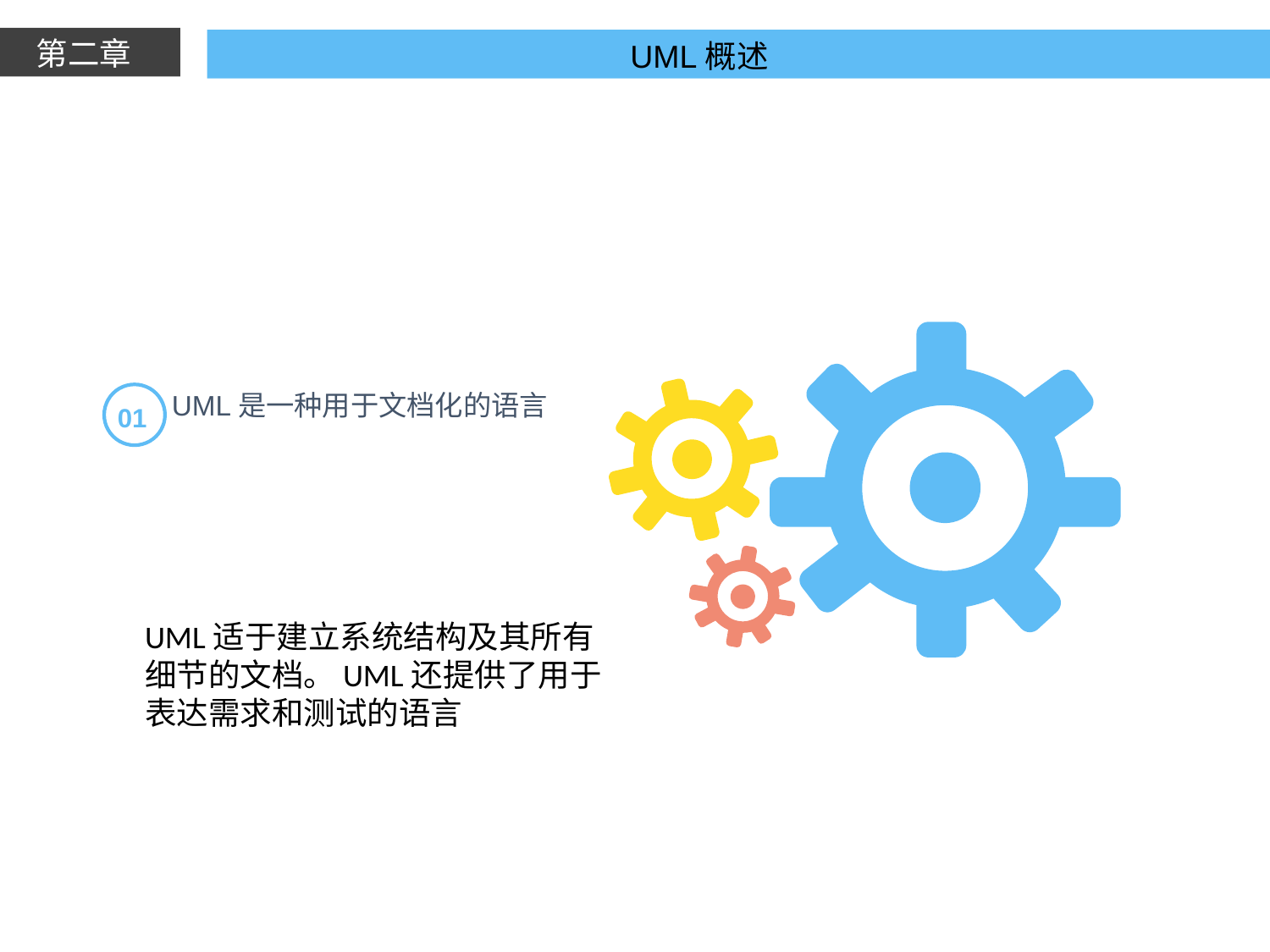

第二章

UML概述

UML是一种用于文档化的语言

01

UML适于建立系统结构及其所有细节的文档。UML还提供了用于表达需求和测试的语言